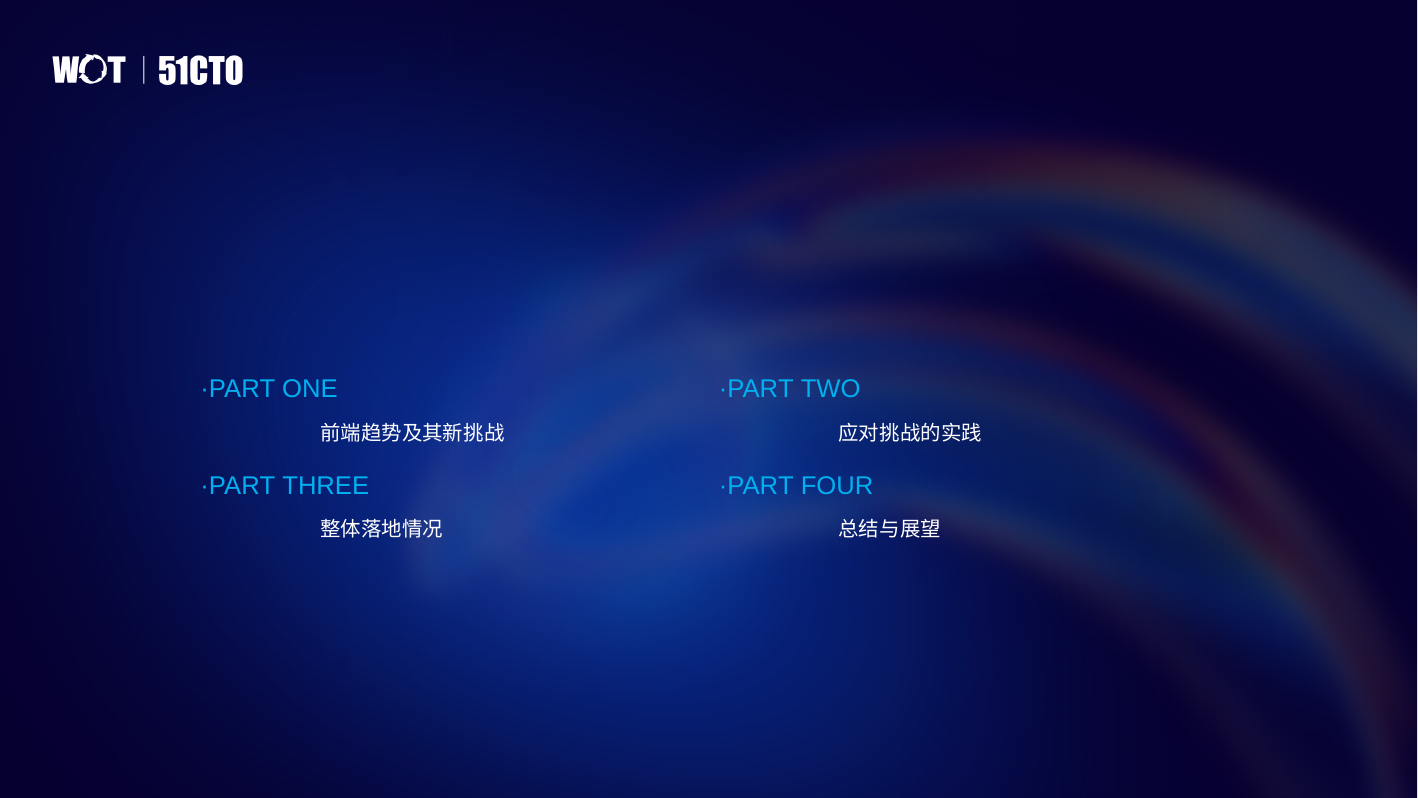

·PART ONE
·PART TWO
前端趋势及其新挑战
应对挑战的实践
·PART THREE
·PART FOUR
整体落地情况
总结与展望